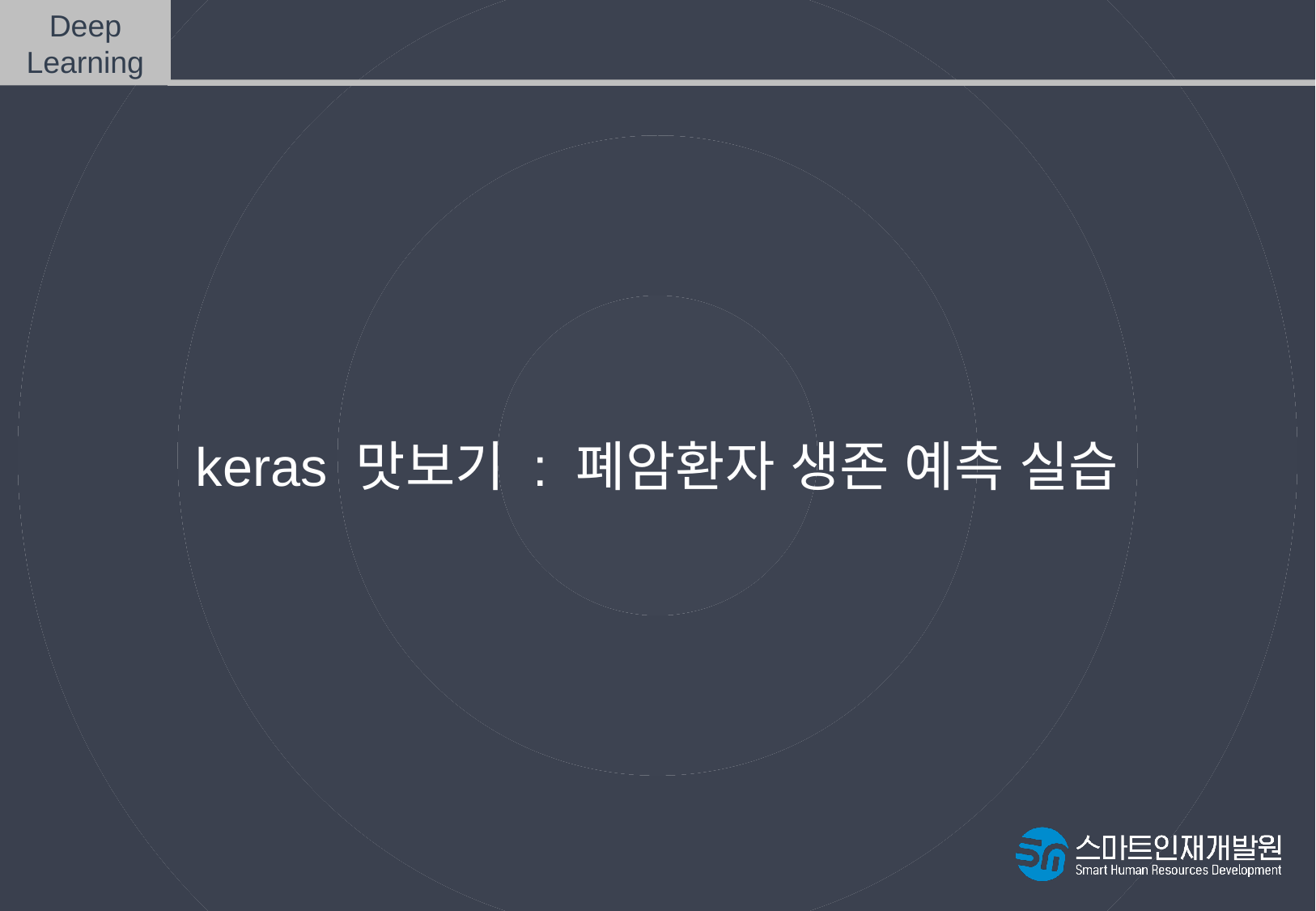

Deep
Learning
코드 실습

keras 맛보기 : 폐암환자 생존 예측 실습